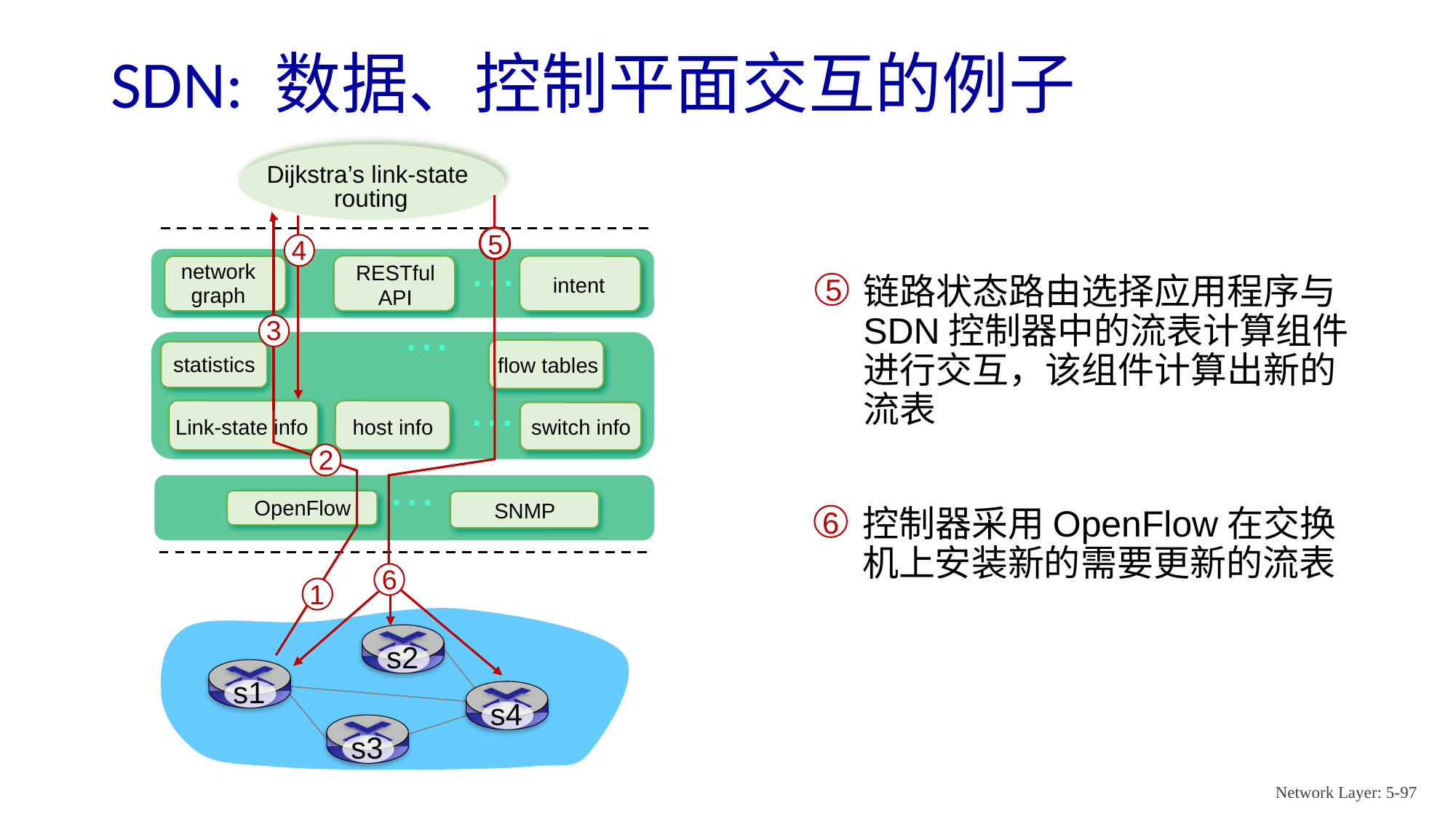

# SDN: 数据、控制平面交互的例子

Dijkstra’s link-state
routing
5

3

4

…

network graph

RESTful
API

intent
5

链路状态路由选择应用程序与SDN控制器中的流表计算组件进行交互，该组件计算出新的流表
…

flow tables

statistics
…

6

Link-state info

host info

switch info

2

…

OpenFlow

SNMP
6

控制器采用OpenFlow在交换机上安装新的需要更新的流表

1

s2

s1

s4

s3

Network Layer: 5-97